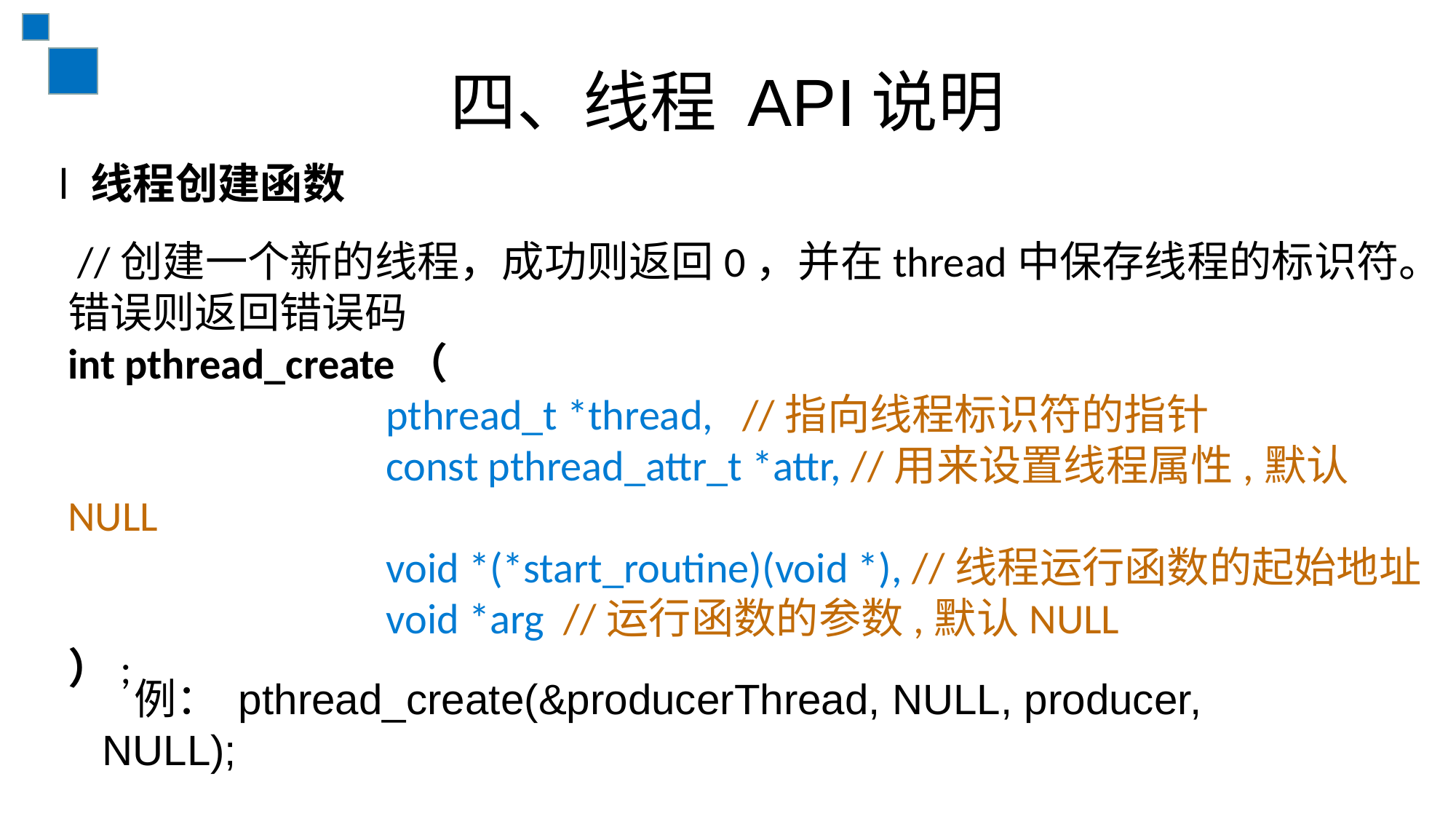

# 四、线程 API说明

l 线程创建函数
 //创建一个新的线程，成功则返回0，并在thread中保存线程的标识符。错误则返回错误码
int pthread_create（
                                 pthread_t *thread,   //指向线程标识符的指针
                                 const pthread_attr_t *attr, //用来设置线程属性,默认NULL
                                 void *(*start_routine)(void *), //线程运行函数的起始地址
                                 void *arg  //运行函数的参数,默认NULL
）;
例： pthread_create(&producerThread, NULL, producer, NULL);